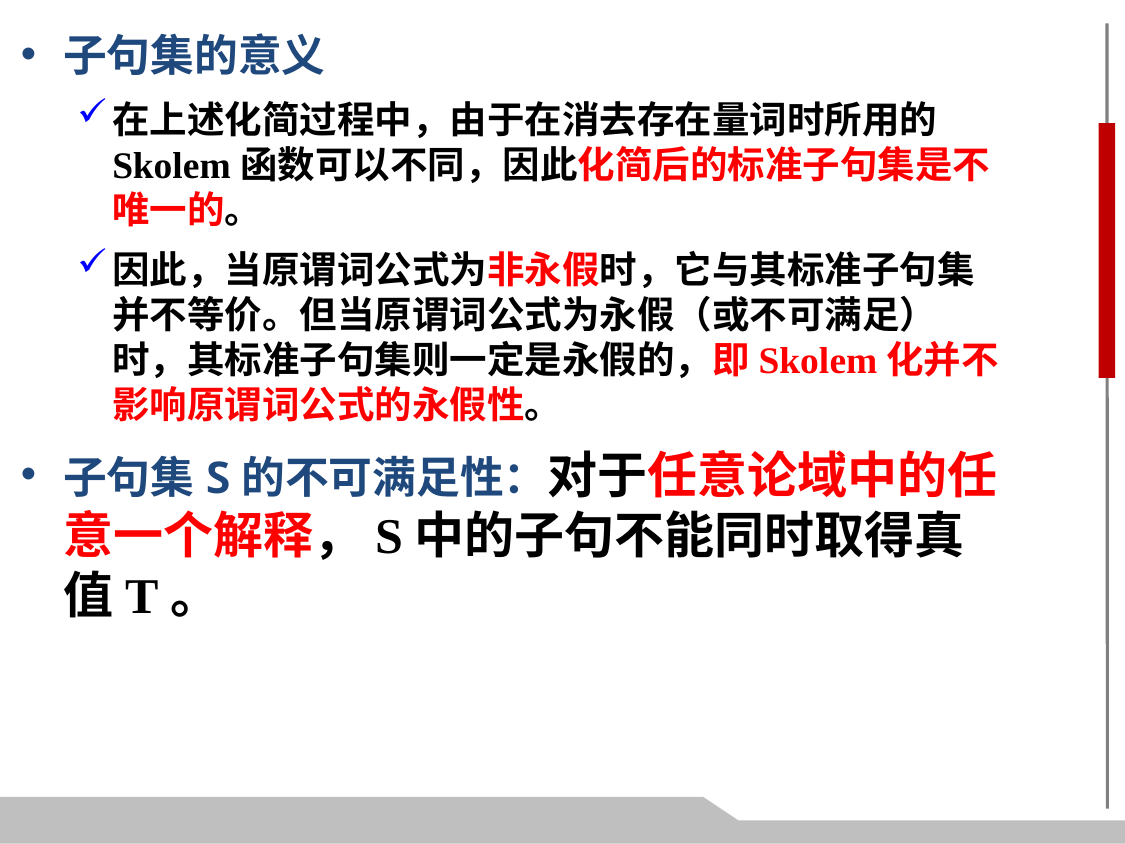

子句集的意义
在上述化简过程中，由于在消去存在量词时所用的Skolem函数可以不同，因此化简后的标准子句集是不唯一的。
因此，当原谓词公式为非永假时，它与其标准子句集并不等价。但当原谓词公式为永假（或不可满足）时，其标准子句集则一定是永假的，即Skolem化并不影响原谓词公式的永假性。
子句集S的不可满足性：对于任意论域中的任意一个解释，S中的子句不能同时取得真值T。